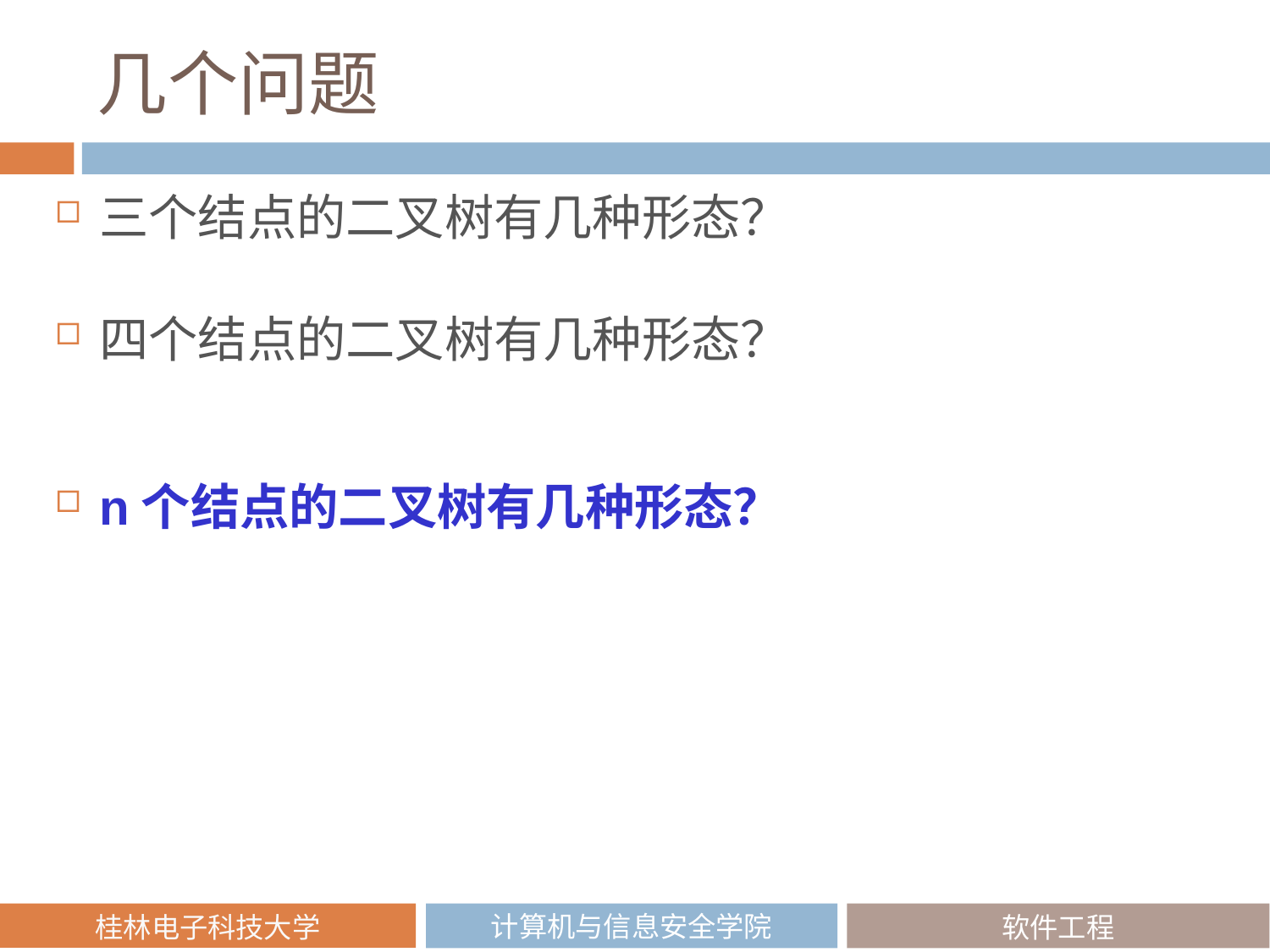

# 几个问题
三个结点的二叉树有几种形态？
四个结点的二叉树有几种形态？
n个结点的二叉树有几种形态？